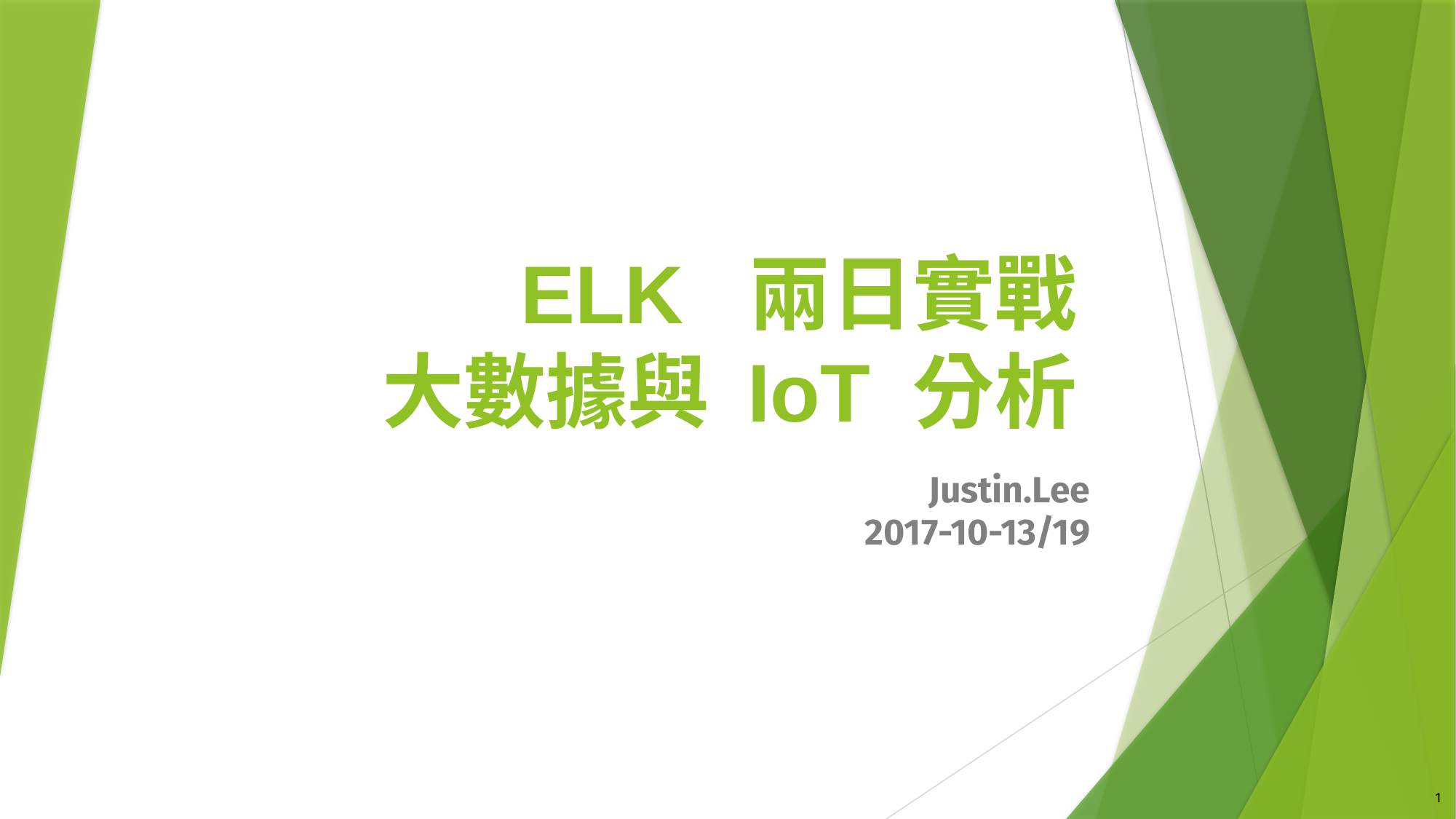

# ELK  兩日實戰 大數據與 IoT 分析
Justin.Lee
2017-10-13/19
1